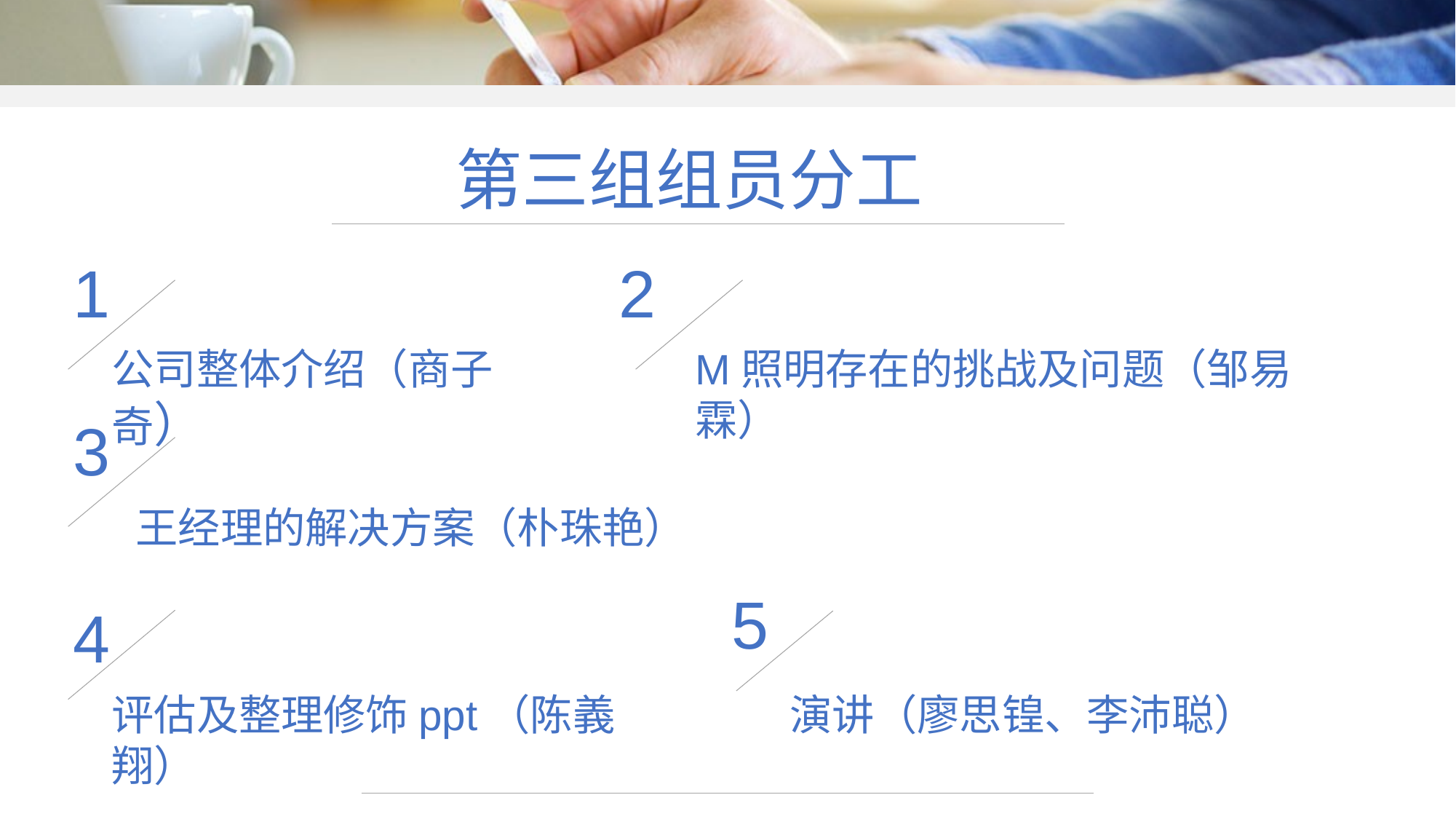

第三组组员分工
1
公司整体介绍（商子奇）
2
M照明存在的挑战及问题（邹易霖）
3
王经理的解决方案（朴珠艳）
5
演讲（廖思锽、李沛聪）
4
评估及整理修饰ppt（陈義翔）